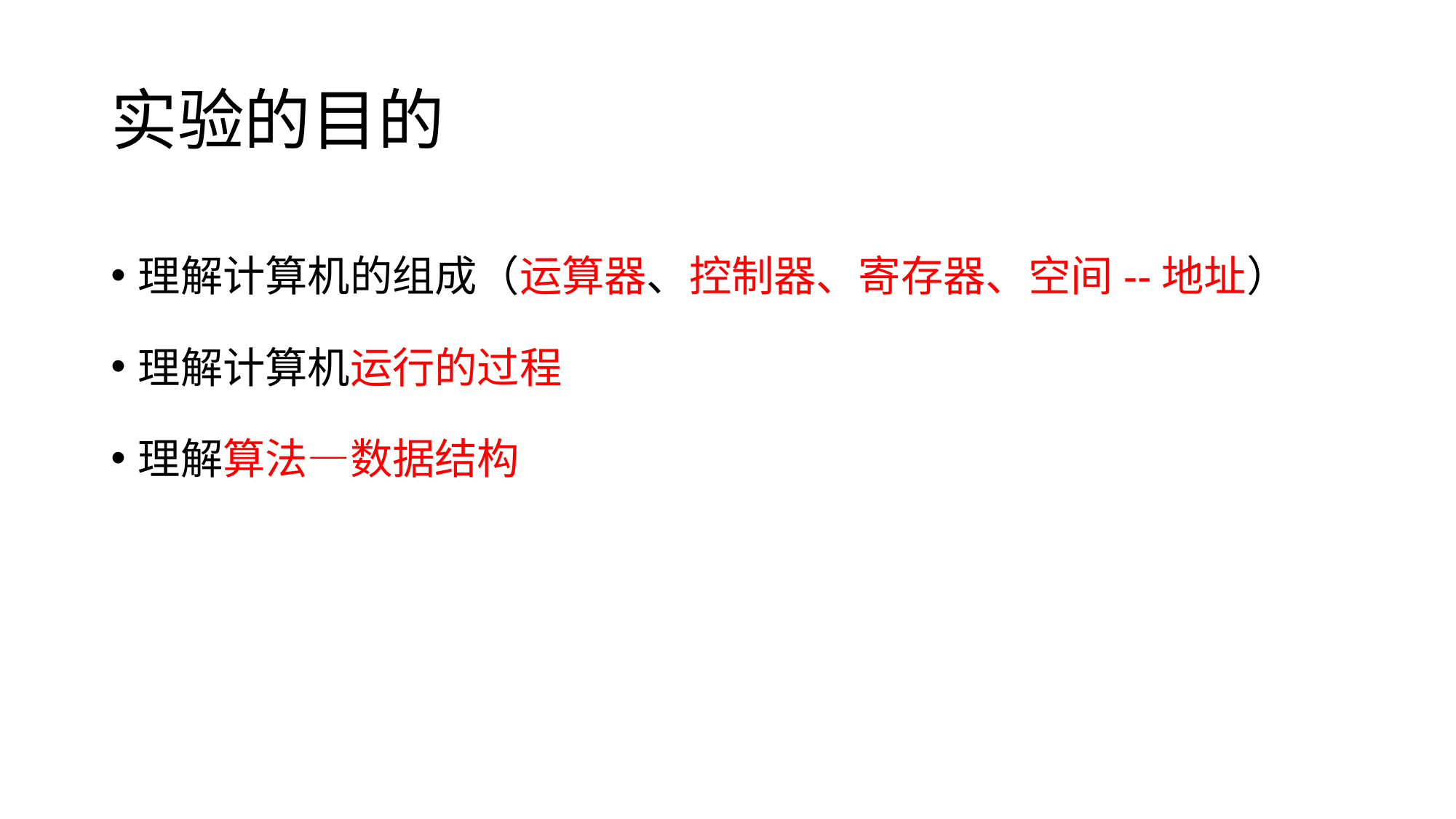

# 实验的目的
理解计算机的组成（运算器、控制器、寄存器、空间--地址）
理解计算机运行的过程
理解算法—数据结构